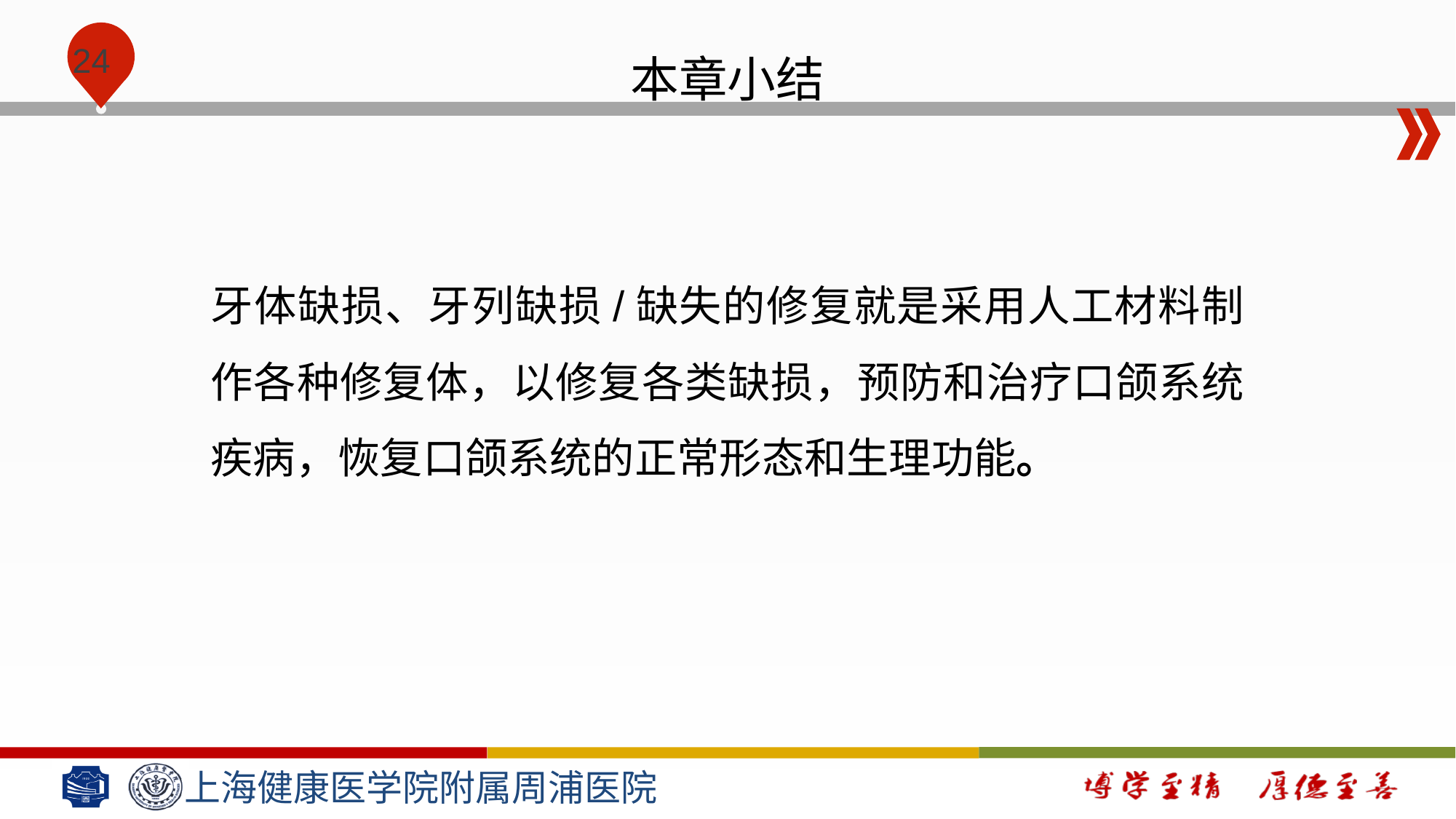

# 本章小结
牙体缺损、牙列缺损/缺失的修复就是采用人工材料制作各种修复体，以修复各类缺损，预防和治疗口颌系统疾病，恢复口颌系统的正常形态和生理功能。